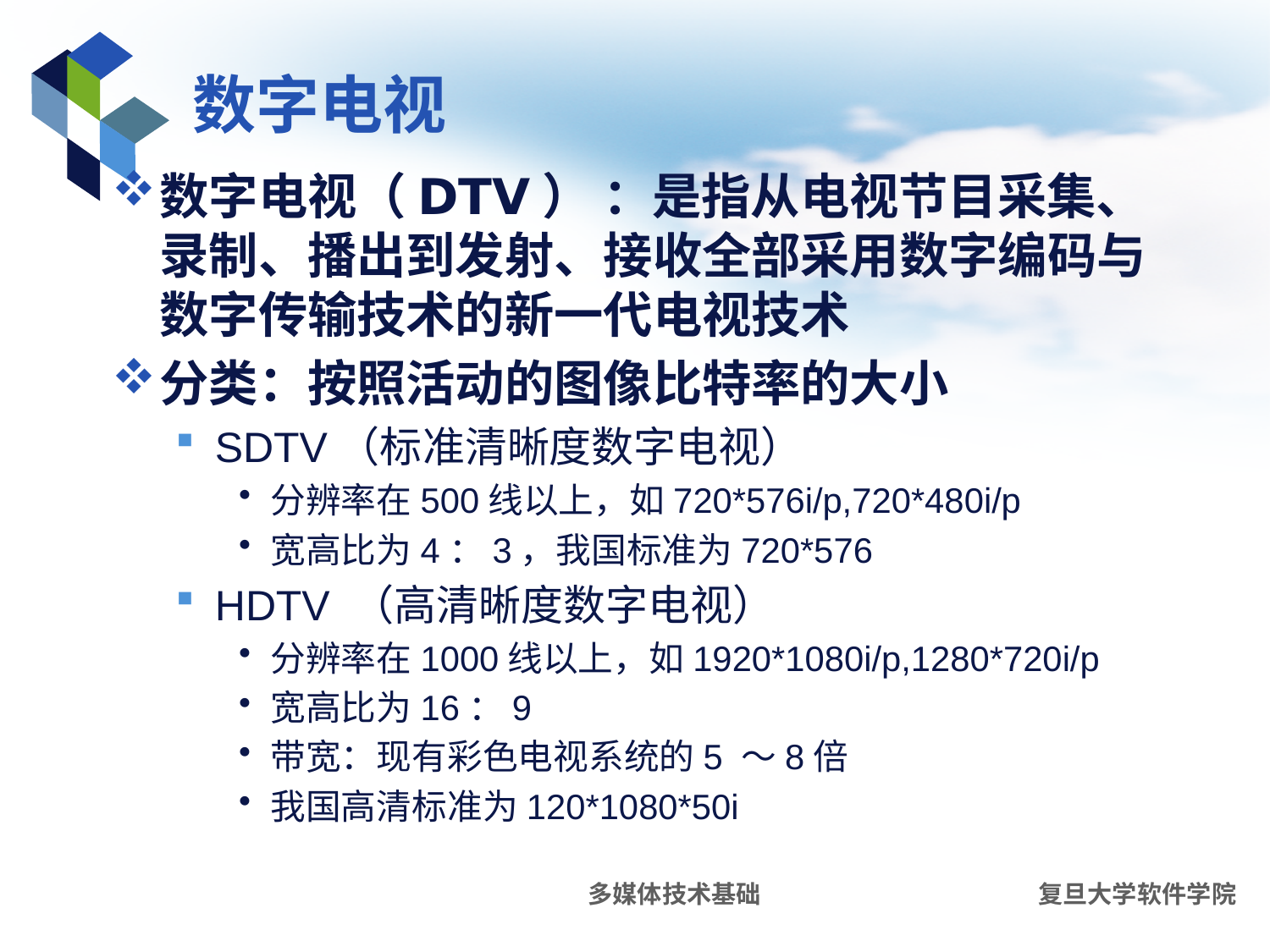

# 数字电视
数字电视（DTV） ：是指从电视节目采集、录制、播出到发射、接收全部采用数字编码与数字传输技术的新一代电视技术
分类：按照活动的图像比特率的大小
SDTV（标准清晰度数字电视）
分辨率在500线以上，如720*576i/p,720*480i/p
宽高比为4：3，我国标准为720*576
HDTV （高清晰度数字电视）
分辨率在1000线以上，如1920*1080i/p,1280*720i/p
宽高比为16：9
带宽：现有彩色电视系统的5 ～8倍
我国高清标准为120*1080*50i

多媒体技术基础